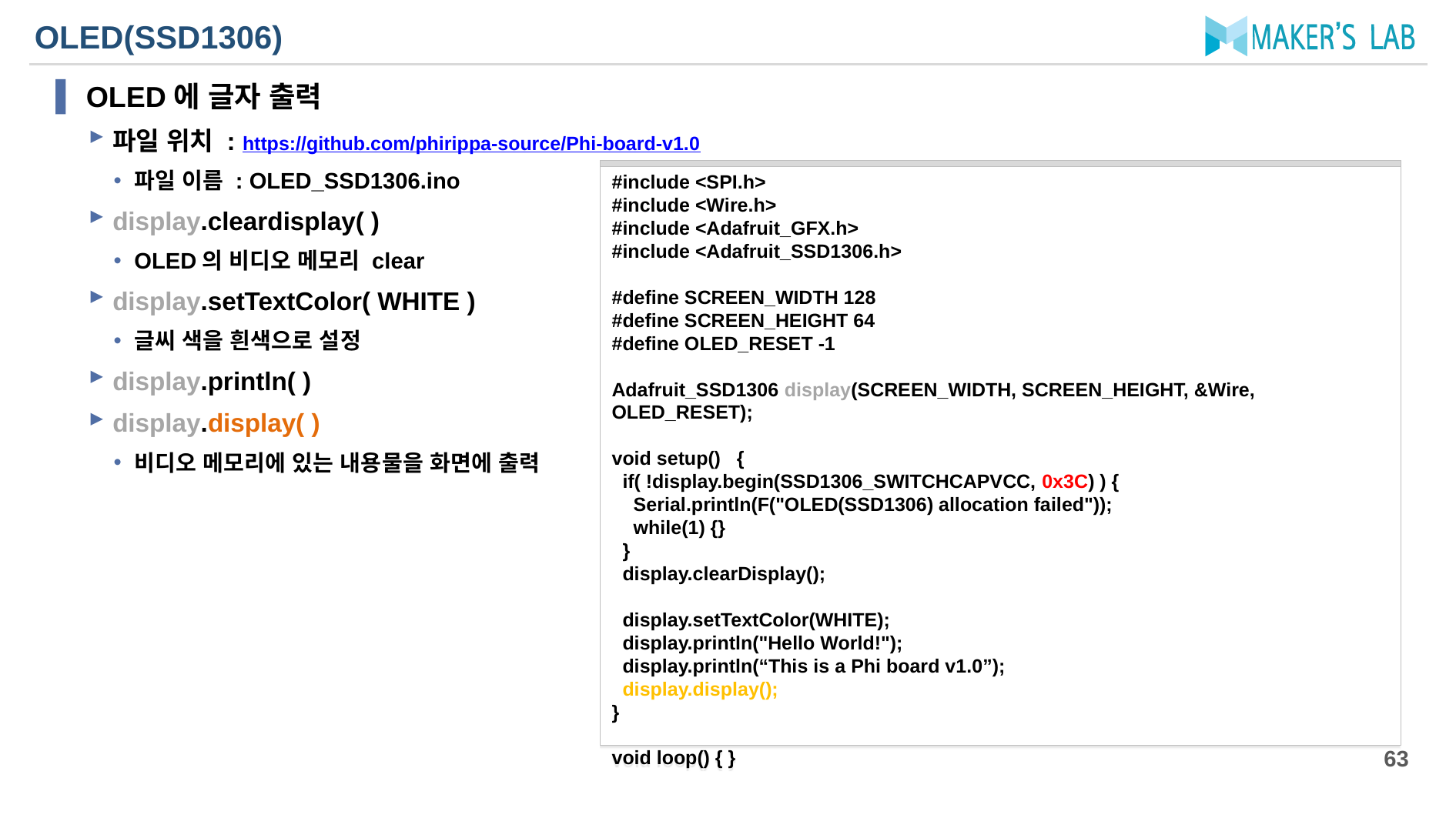

# OLED(SSD1306)
OLED에 글자 출력
파일 위치 : https://github.com/phirippa-source/Phi-board-v1.0
파일 이름 : OLED_SSD1306.ino
display.cleardisplay( )
OLED의 비디오 메모리 clear
display.setTextColor( WHITE )
글씨 색을 흰색으로 설정
display.println( )
display.display( )
비디오 메모리에 있는 내용물을 화면에 출력

#include <SPI.h>
#include <Wire.h>
#include <Adafruit_GFX.h>
#include <Adafruit_SSD1306.h>

#define SCREEN_WIDTH 128
#define SCREEN_HEIGHT 64
#define OLED_RESET -1

Adafruit_SSD1306 display(SCREEN_WIDTH, SCREEN_HEIGHT, &Wire, OLED_RESET);

void setup()   {
  if( !display.begin(SSD1306_SWITCHCAPVCC, 0x3C) ) {
    Serial.println(F("OLED(SSD1306) allocation failed"));
    while(1) {}
  }
  display.clearDisplay();

  display.setTextColor(WHITE);
  display.println("Hello World!");
  display.println(“This is a Phi board v1.0”);
  display.display();
}

void loop() { }

63